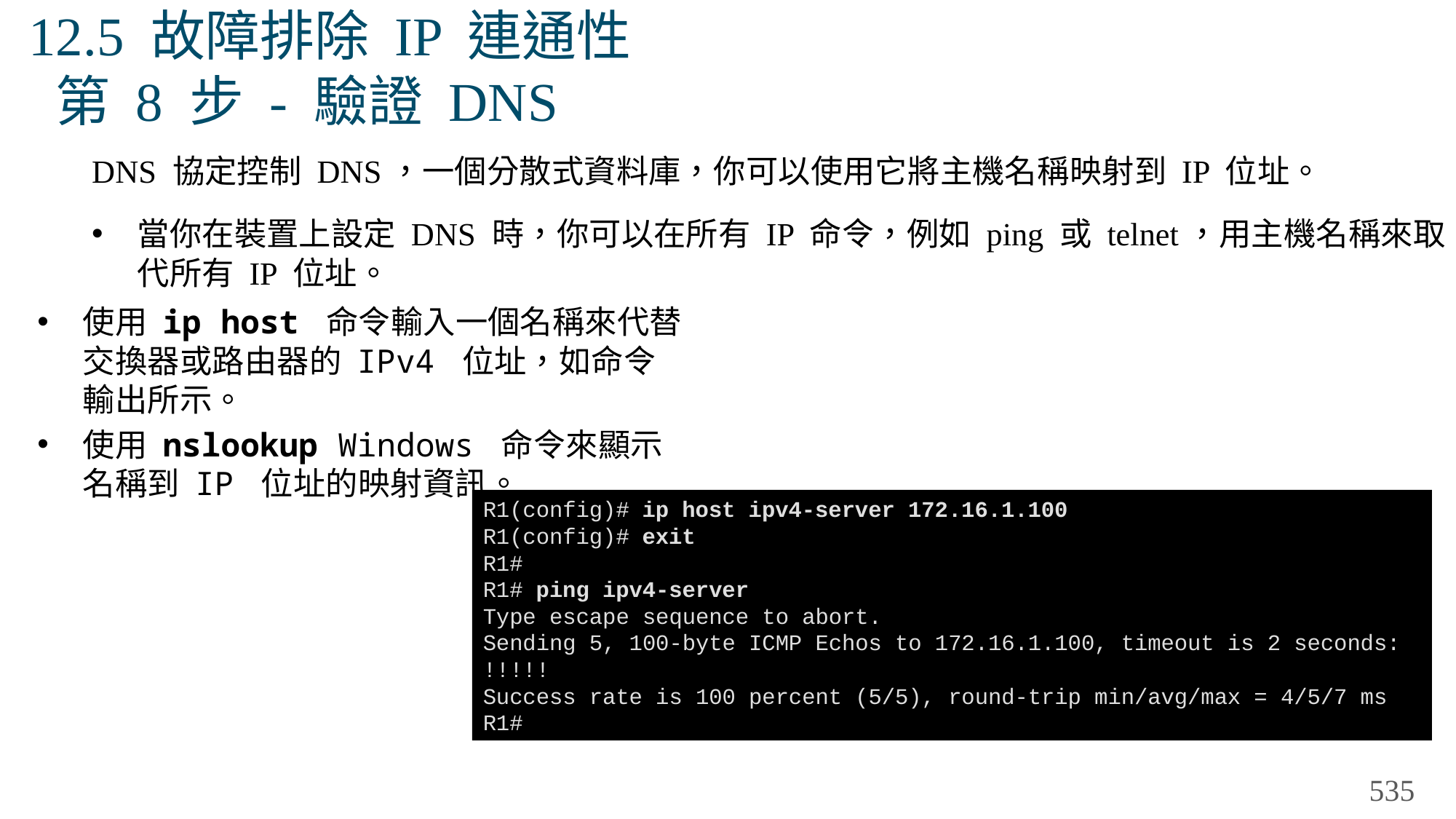

# 12.5 故障排除 IP 連通性 第 8 步 - 驗證 DNS
DNS 協定控制 DNS，一個分散式資料庫，你可以使用它將主機名稱映射到 IP 位址。
當你在裝置上設定 DNS 時，你可以在所有 IP 命令，例如 ping 或 telnet，用主機名稱來取代所有 IP 位址。
使用 ip host 命令輸入一個名稱來代替交換器或路由器的 IPv4 位址，如命令輸出所示。
使用 nslookup Windows 命令來顯示名稱到 IP 位址的映射資訊。
R1(config)# ip host ipv4-server 172.16.1.100
R1(config)# exit
R1#
R1# ping ipv4-server
Type escape sequence to abort.
Sending 5, 100-byte ICMP Echos to 172.16.1.100, timeout is 2 seconds:
!!!!!
Success rate is 100 percent (5/5), round-trip min/avg/max = 4/5/7 ms
R1#
535